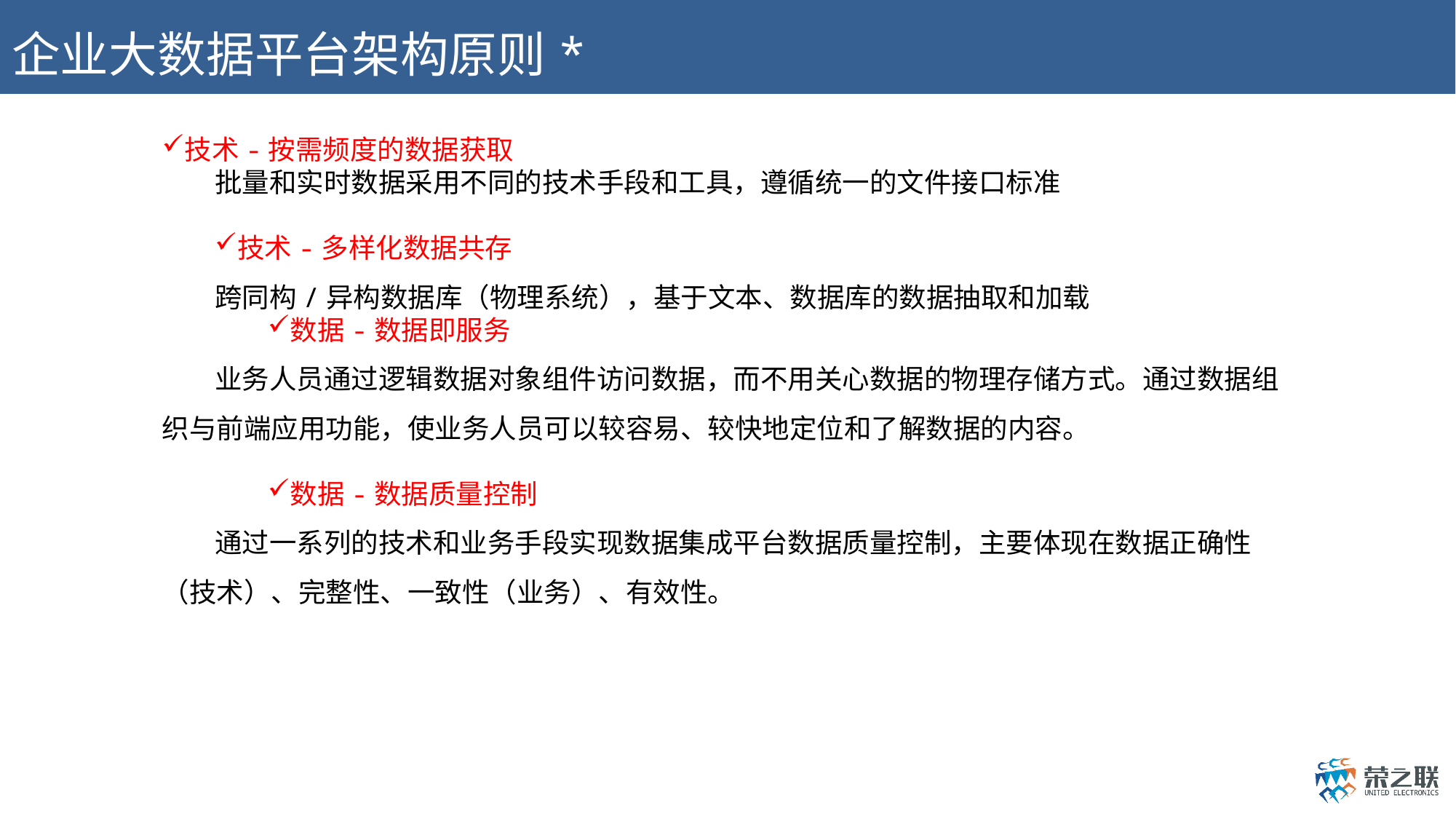

# 企业大数据平台架构原则*
技术-按需频度的数据获取
批量和实时数据采用不同的技术手段和工具，遵循统一的文件接口标准

技术-多样化数据共存
跨同构/异构数据库（物理系统），基于文本、数据库的数据抽取和加载
数据-数据即服务
业务人员通过逻辑数据对象组件访问数据，而不用关心数据的物理存储方式。通过数据组织与前端应用功能，使业务人员可以较容易、较快地定位和了解数据的内容。

数据-数据质量控制
通过一系列的技术和业务手段实现数据集成平台数据质量控制，主要体现在数据正确性（技术）、完整性、一致性（业务）、有效性。